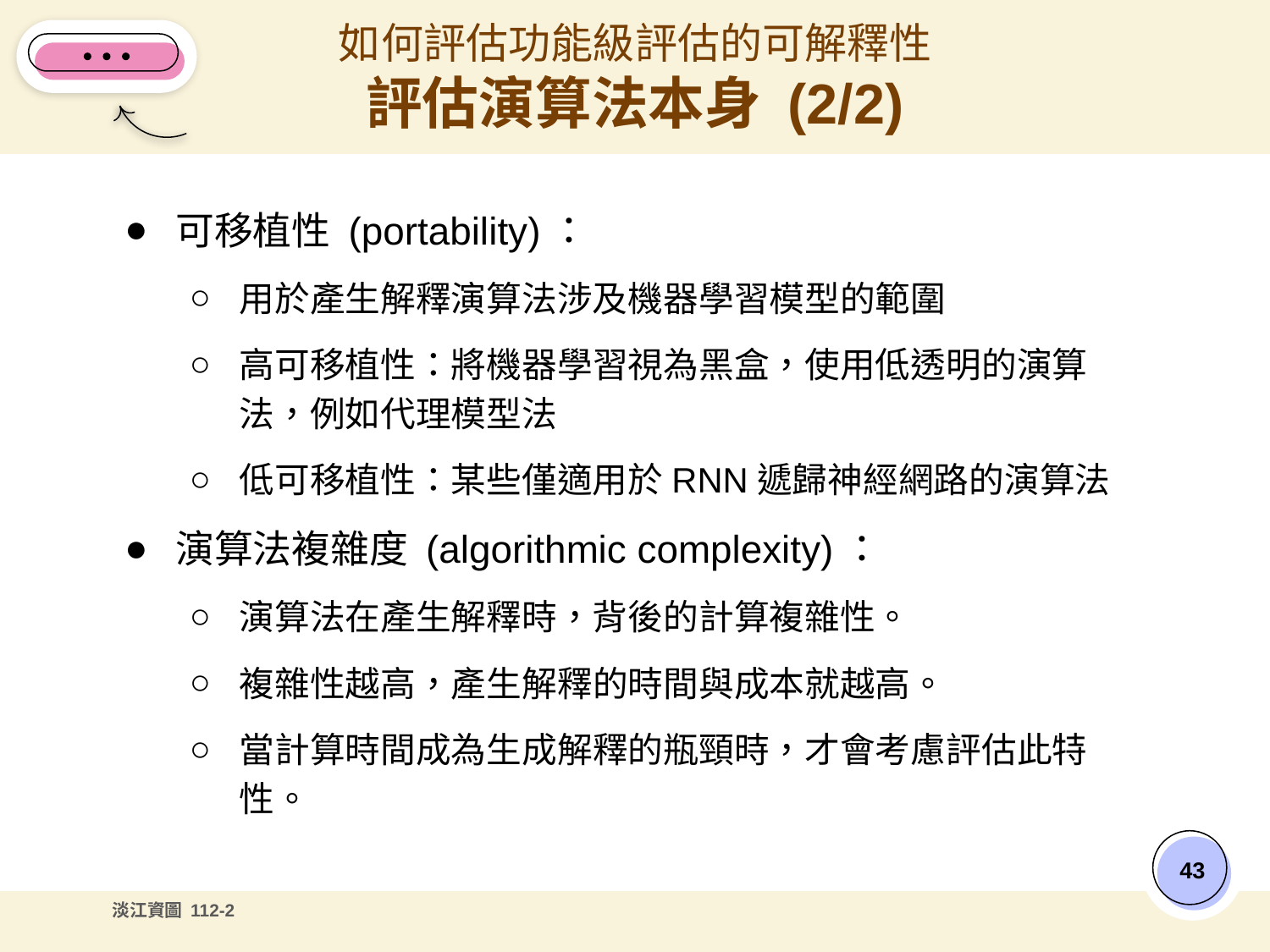

# 如何評估功能級評估的可解釋性
評估演算法本身 (2/2)
可移植性 (portability)：
用於產生解釋演算法涉及機器學習模型的範圍
高可移植性：將機器學習視為黑盒，使用低透明的演算法，例如代理模型法
低可移植性：某些僅適用於RNN遞歸神經網路的演算法
演算法複雜度 (algorithmic complexity)：
演算法在產生解釋時，背後的計算複雜性。
複雜性越高，產生解釋的時間與成本就越高。
當計算時間成為生成解釋的瓶頸時，才會考慮評估此特性。

43